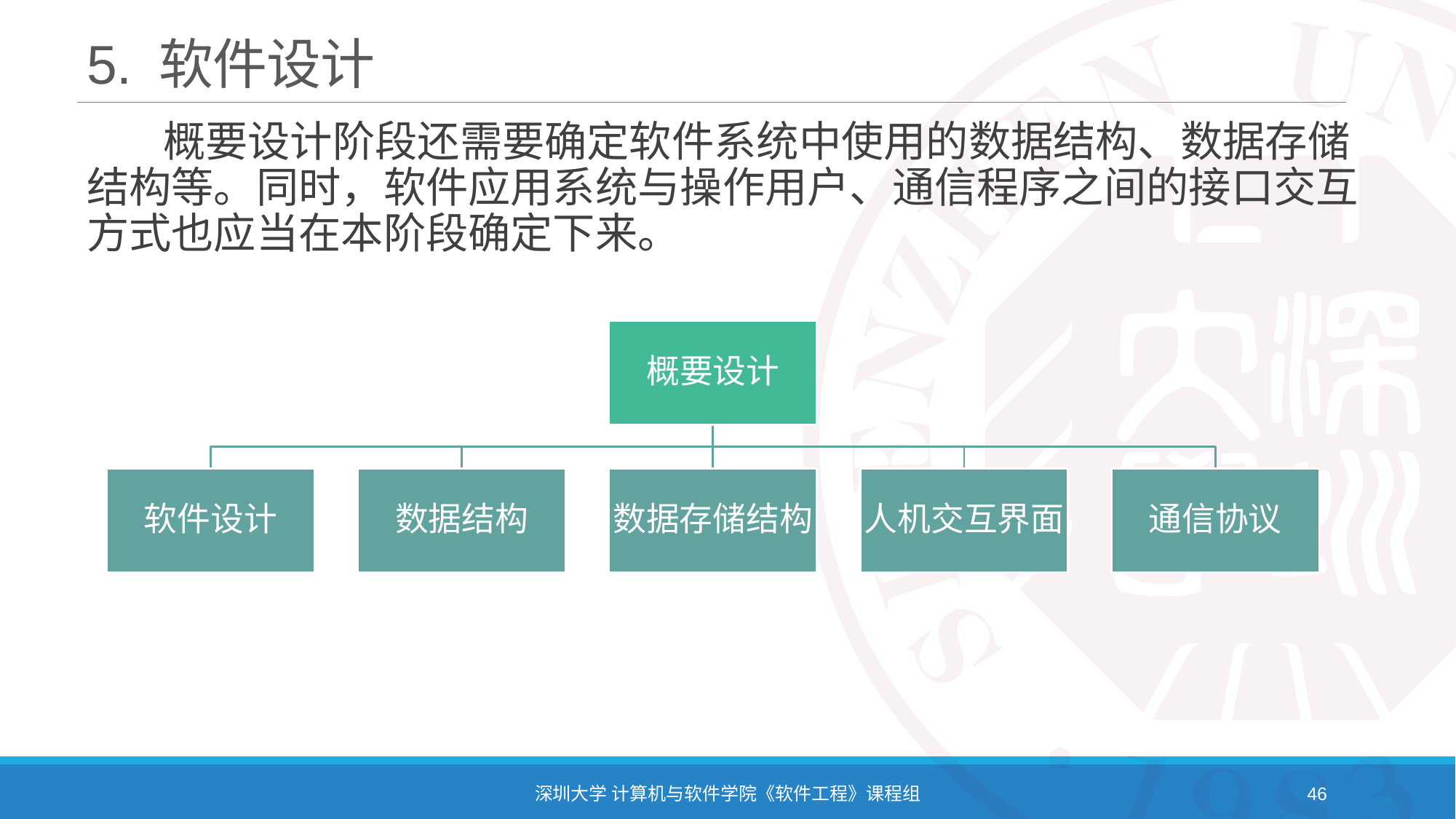

# 5. 软件设计
       概要设计阶段还需要确定软件系统中使用的数据结构、数据存储结构等。同时，软件应用系统与操作用户、通信程序之间的接口交互方式也应当在本阶段确定下来。

概要设计
软件设计
数据结构
数据存储结构
人机交互界面
通信协议
深圳大学 计算机与软件学院《软件工程》课程组
46